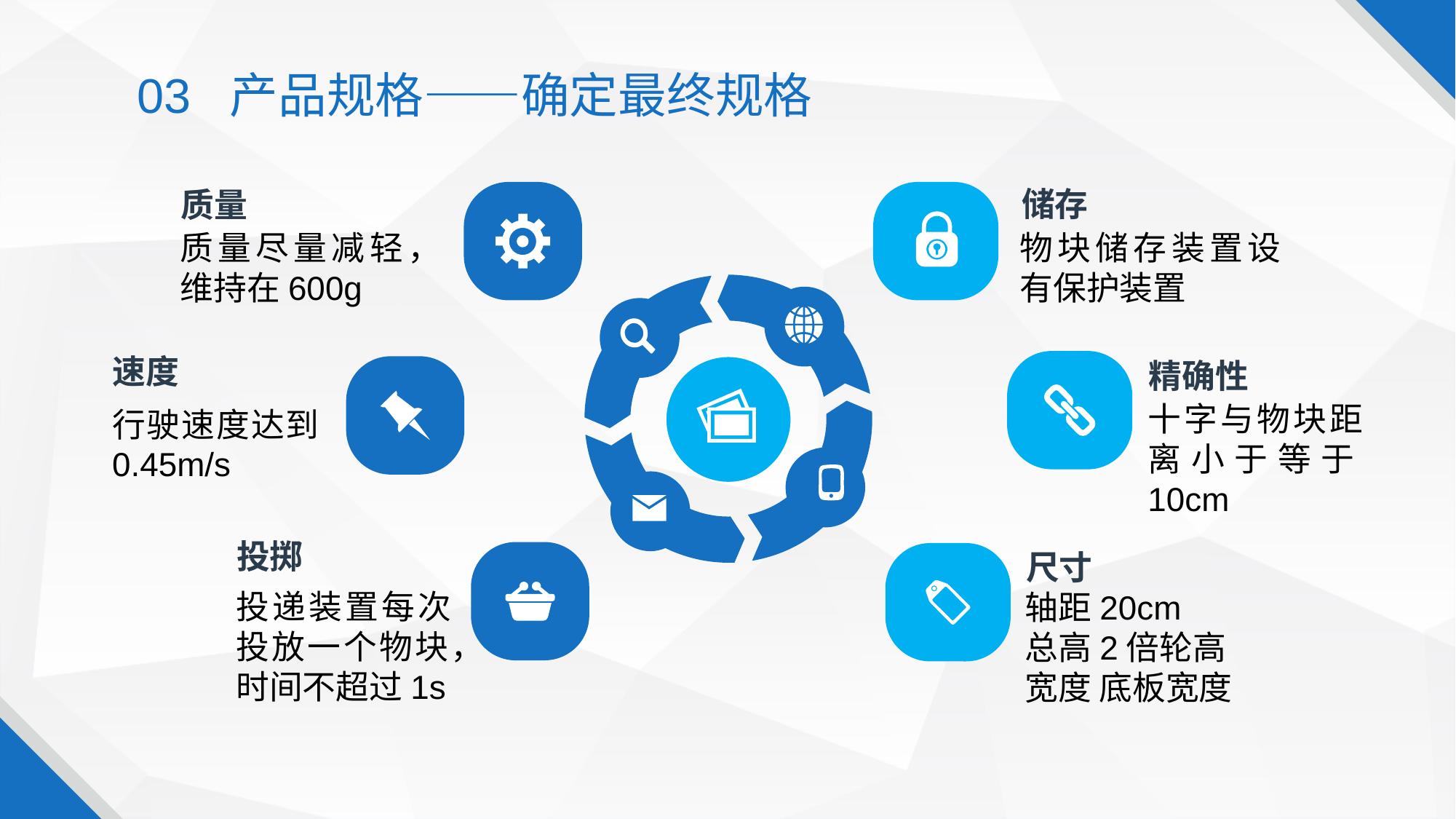

03  产品规格——确定最终规格
储存

物块储存装置设有保护装置
质量

质量尽量减轻，维持在600g

速度

行驶速度达到0.45m/s
精确性

十字与物块距离小于等于10cm
投掷

投递装置每次投放一个物块，时间不超过1s

尺寸

轴距20cm
总高2倍轮高
宽度 底板宽度